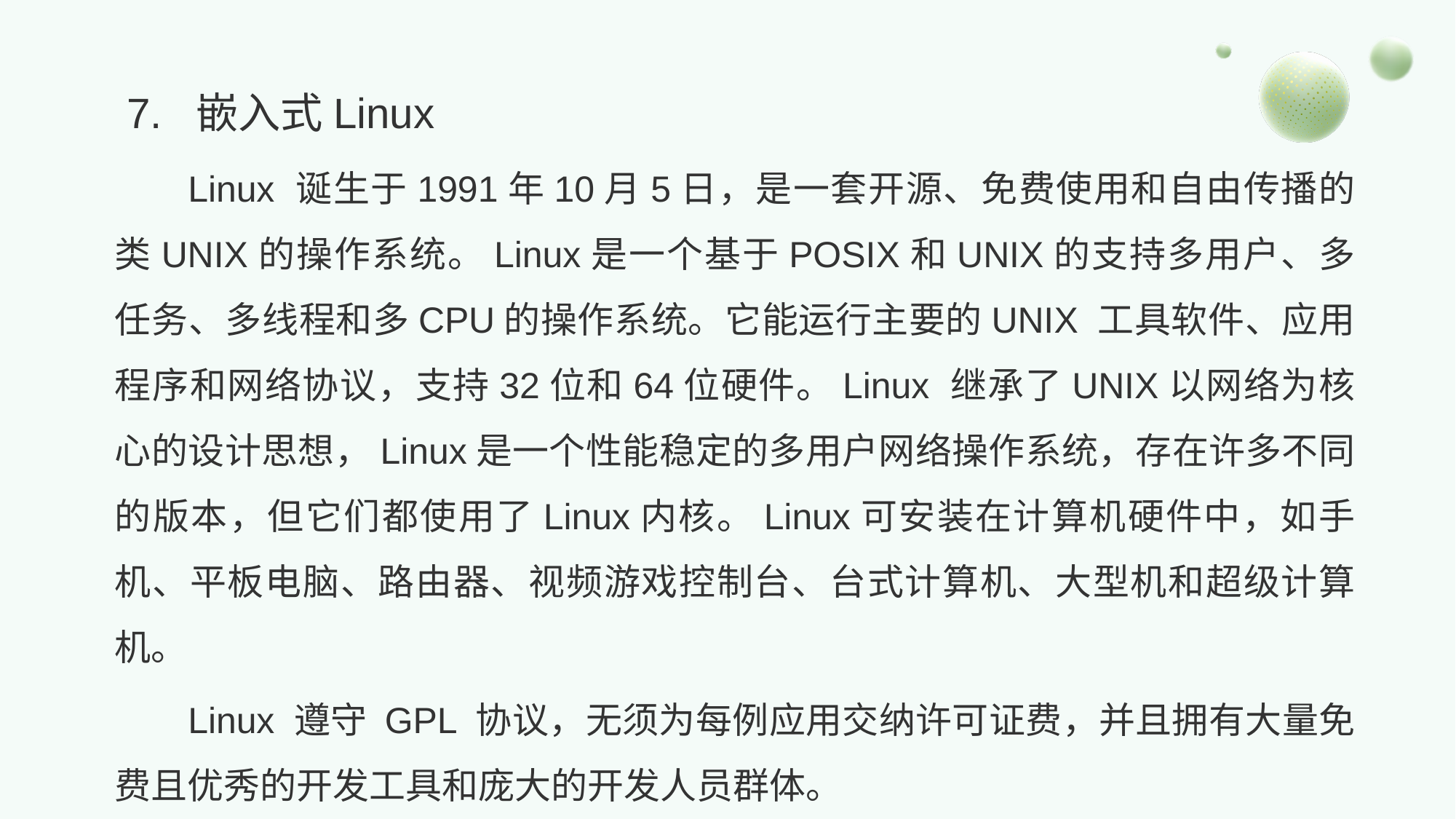

7.  嵌入式Linux
Linux 诞生于1991年10月5日，是一套开源、免费使用和自由传播的类UNIX的操作系统。Linux是一个基于POSIX和UNIX的支持多用户、多任务、多线程和多CPU的操作系统。它能运行主要的UNIX 工具软件、应用程序和网络协议，支持32位和64位硬件。Linux 继承了UNIX以网络为核心的设计思想，Linux是一个性能稳定的多用户网络操作系统，存在许多不同的版本，但它们都使用了Linux内核。Linux可安装在计算机硬件中，如手机、平板电脑、路由器、视频游戏控制台、台式计算机、大型机和超级计算机。
Linux 遵守 GPL 协议，无须为每例应用交纳许可证费，并且拥有大量免费且优秀的开发工具和庞大的开发人员群体。